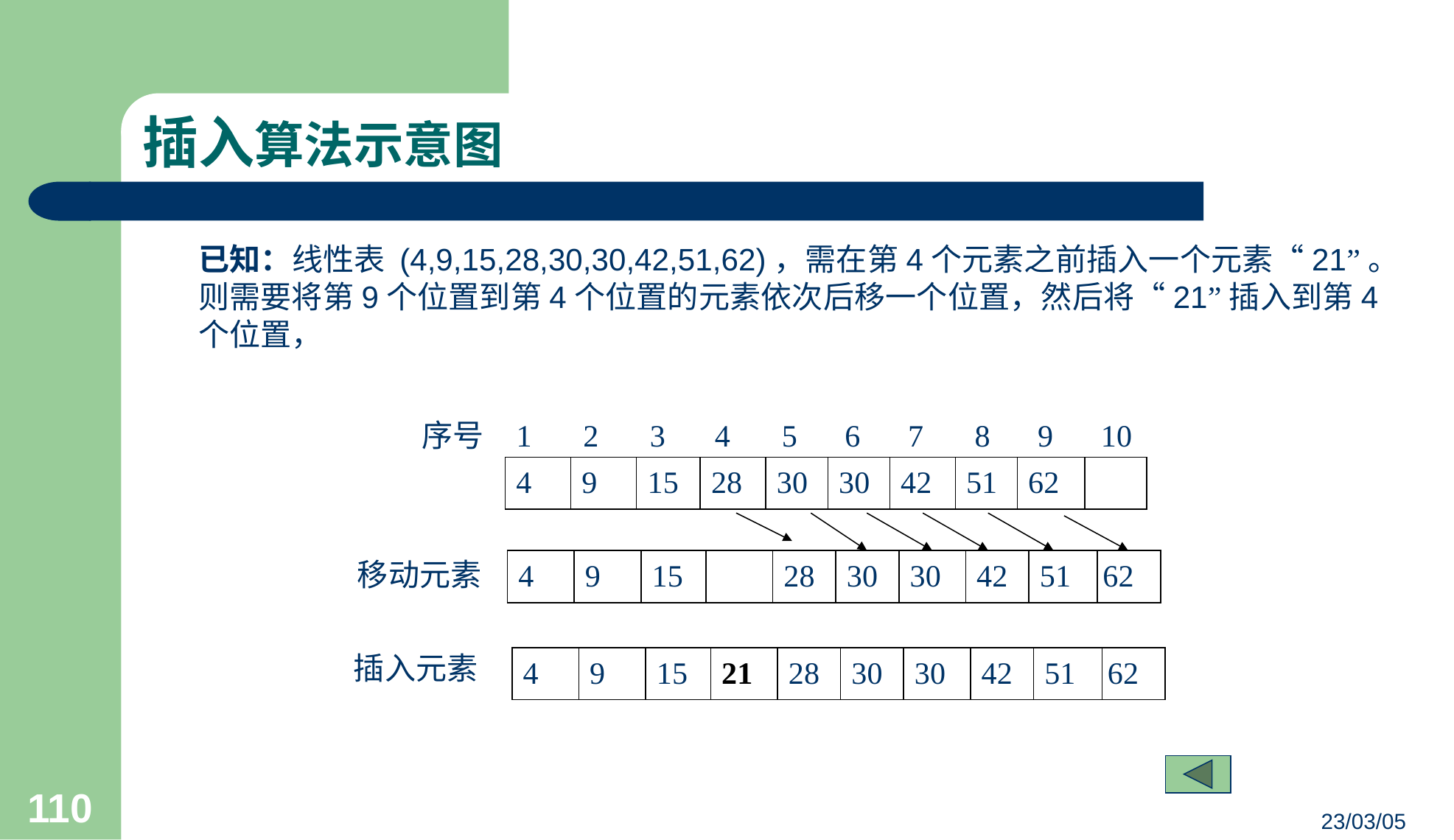

# 插入算法示意图
	已知：线性表 (4,9,15,28,30,30,42,51,62)，需在第4个元素之前插入一个元素“21”。则需要将第9个位置到第4个位置的元素依次后移一个位置，然后将“21”插入到第4个位置，
序号
1
2
3
4
5
6
7
8
9
10
4
9
15
28
30
30
42
51
62

移动元素
4
9
15

28
30
30
42
51
62
插入元素
4
9
15
21
28
30
30
42
51
62

110
23/03/05